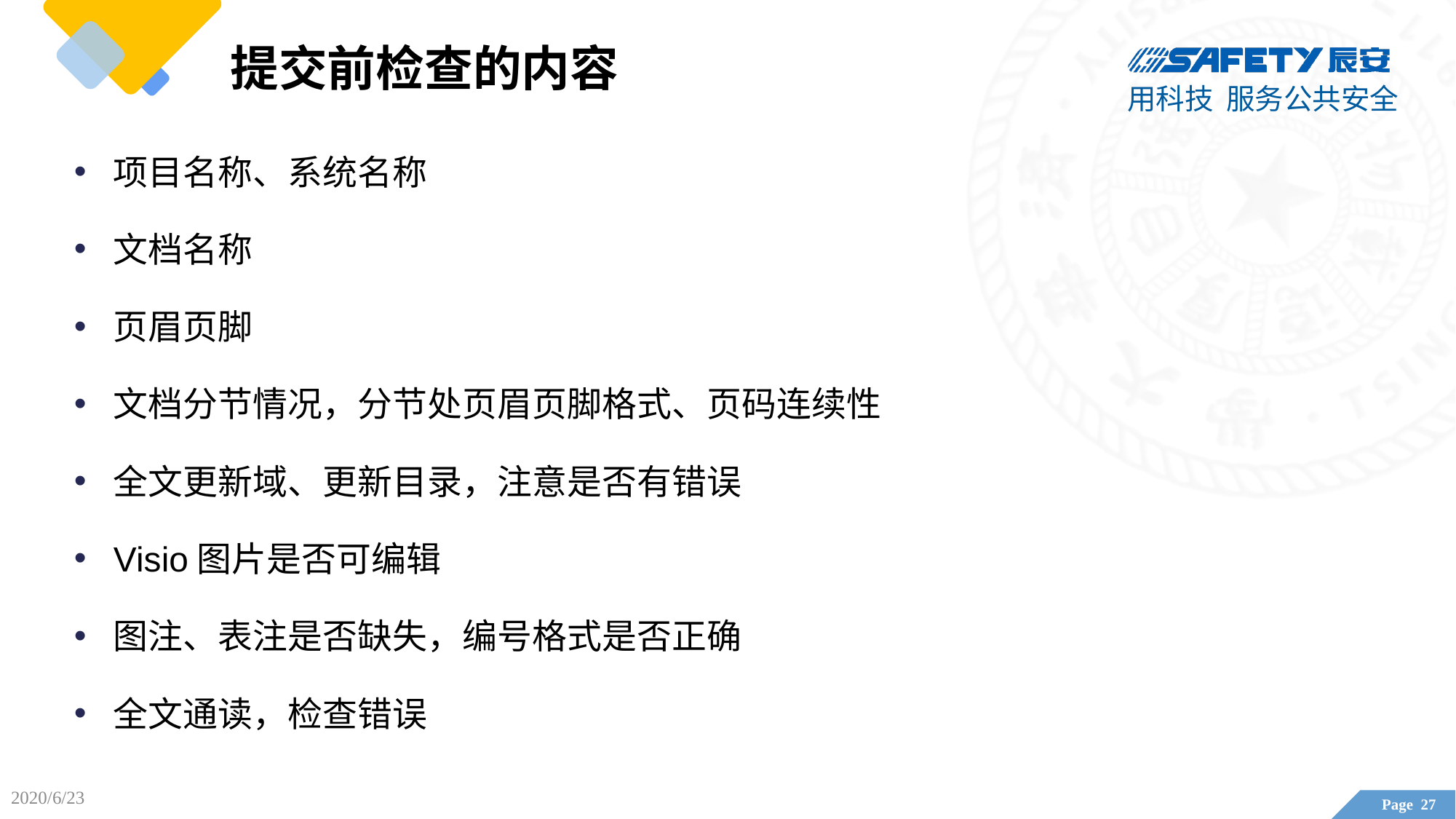

# 提交前检查的内容
项目名称、系统名称
文档名称
页眉页脚
文档分节情况，分节处页眉页脚格式、页码连续性
全文更新域、更新目录，注意是否有错误
Visio图片是否可编辑
图注、表注是否缺失，编号格式是否正确
全文通读，检查错误

2020/6/23